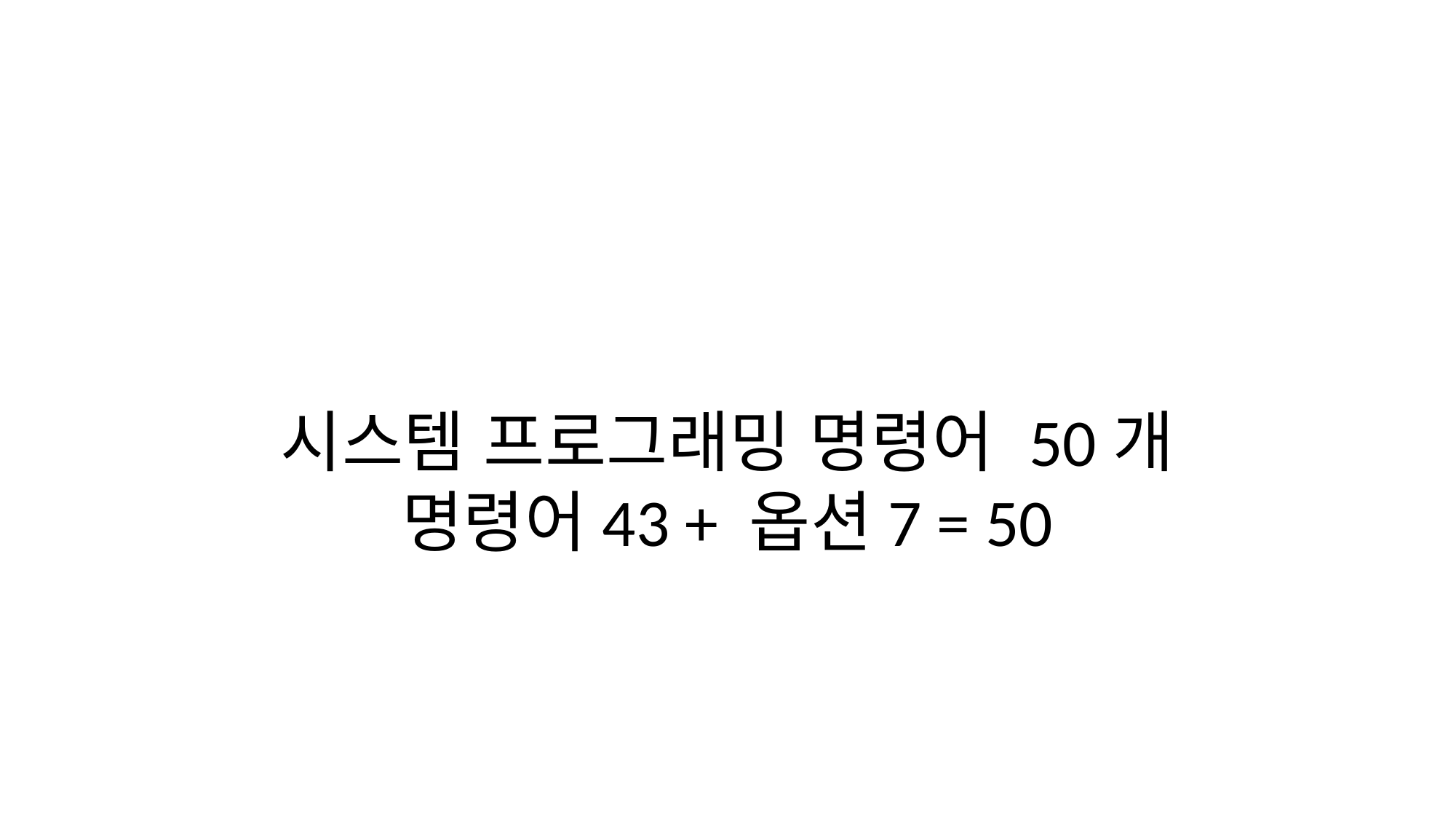

# 시스템 프로그래밍 명령어 50개 명령어43 + 옵션7 = 50